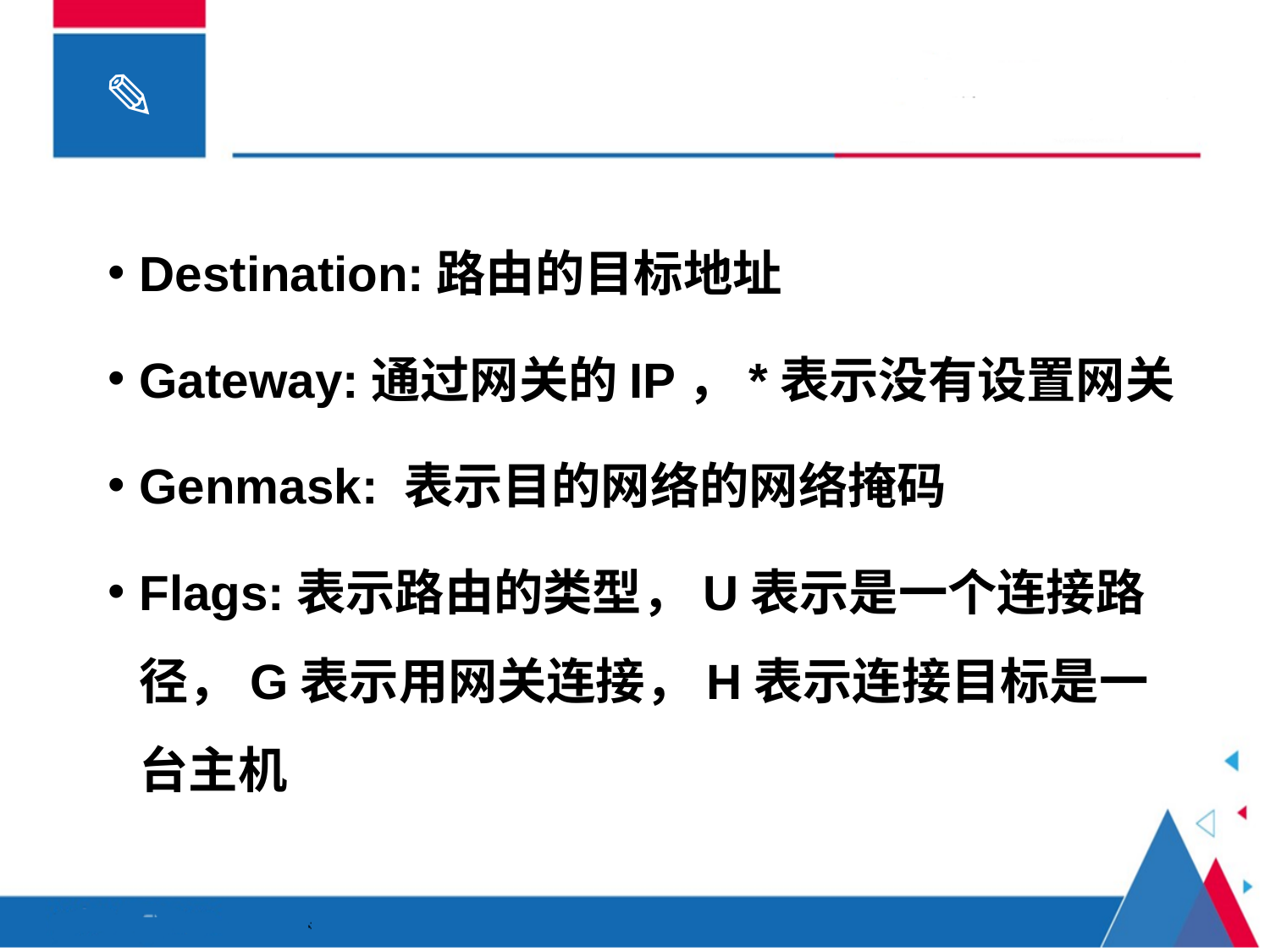

#
Destination:路由的目标地址
Gateway:通过网关的IP，*表示没有设置网关
Genmask: 表示目的网络的网络掩码
Flags:表示路由的类型，U表示是一个连接路径，G表示用网关连接，H表示连接目标是一台主机